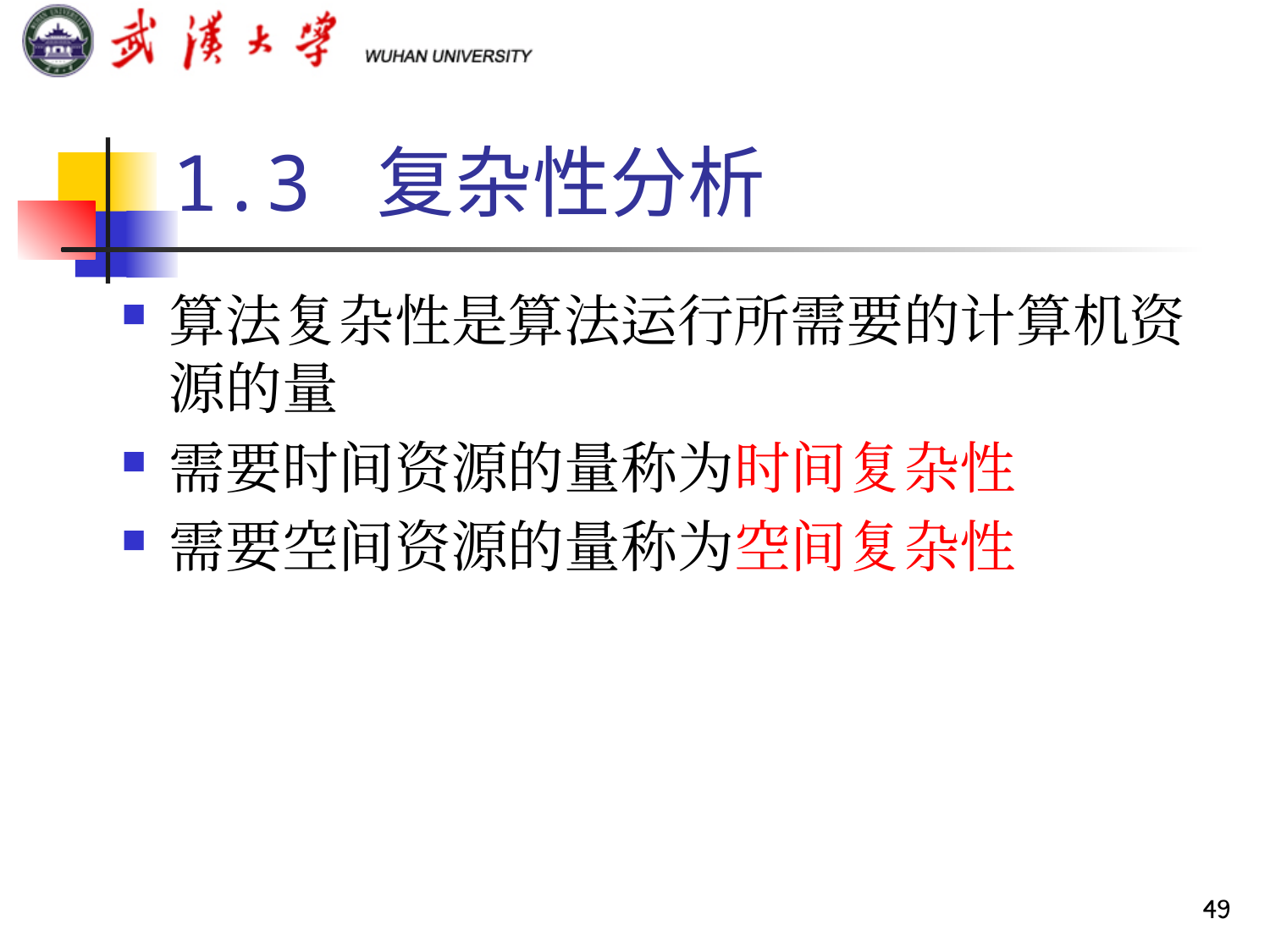

1.3 复杂性分析
算法复杂性是算法运行所需要的计算机资源的量
需要时间资源的量称为时间复杂性
需要空间资源的量称为空间复杂性

49